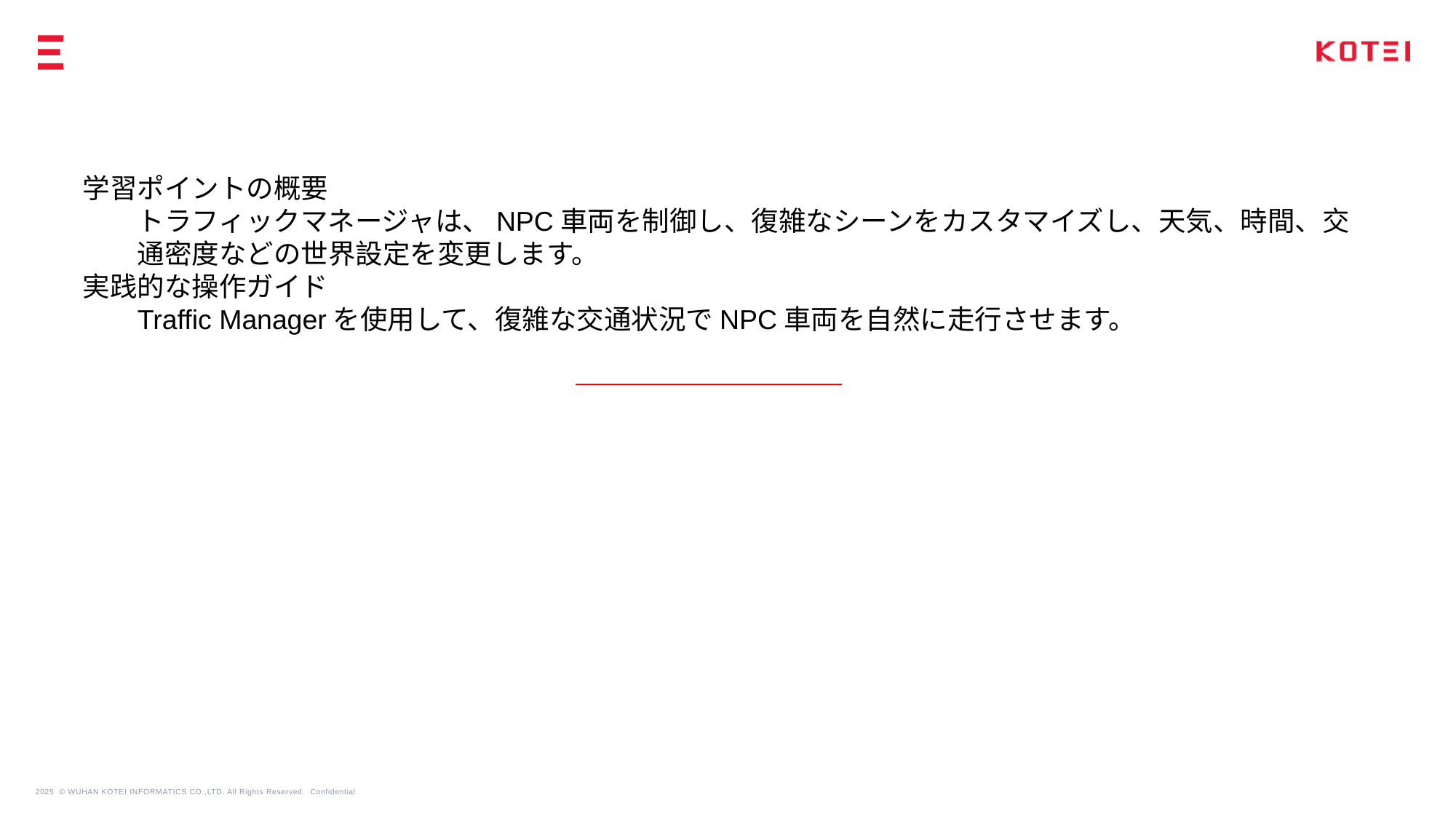

学習ポイントの概要
トラフィックマネージャは、NPC車両を制御し、復雑なシーンをカスタマイズし、天気、時間、交通密度などの世界設定を変更します。
実践的な操作ガイド
Traffic Managerを使用して、復雑な交通状況でNPC車両を自然に走行させます。